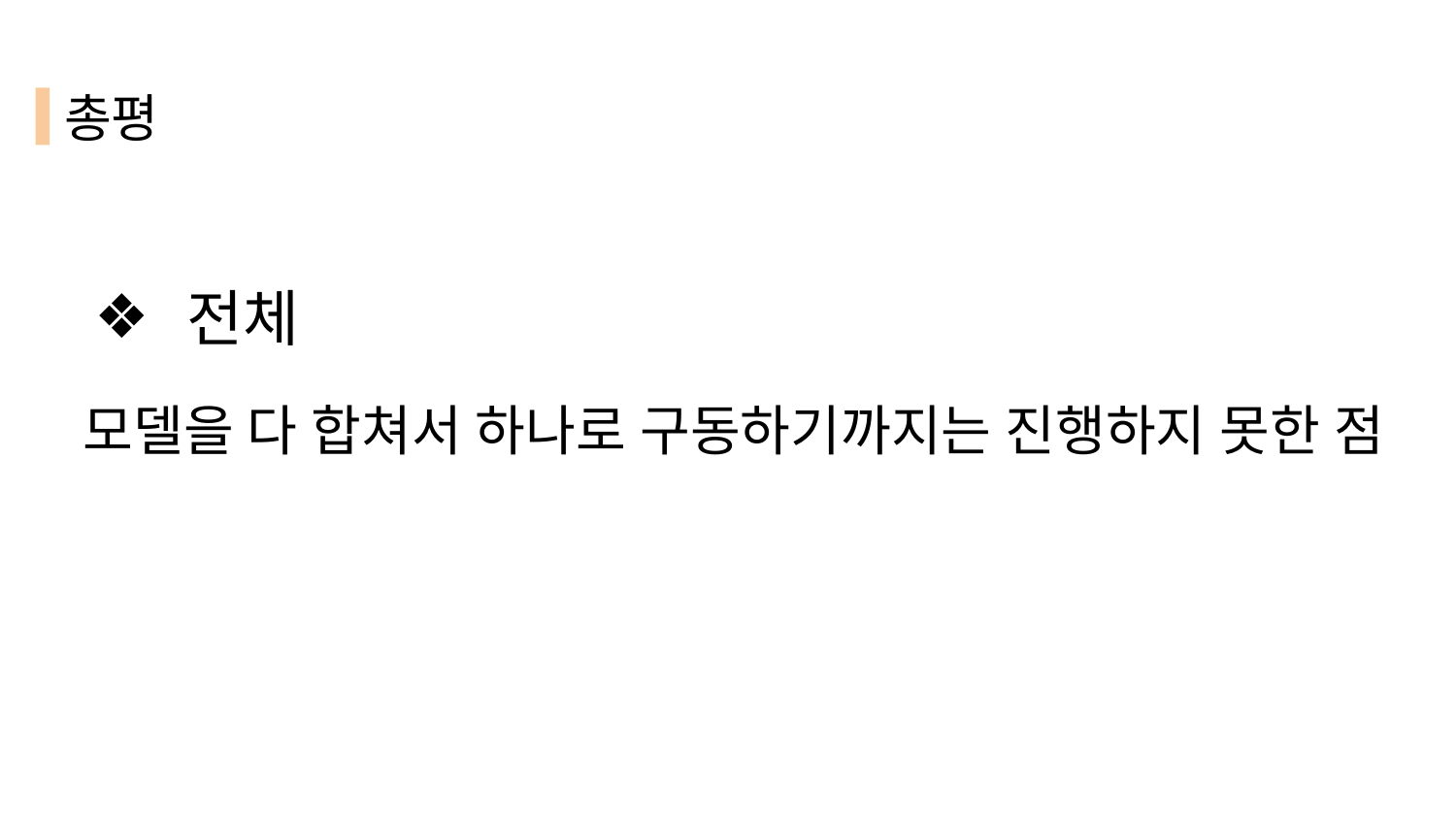

# 총평

전체
 모델을 다 합쳐서 하나로 구동하기까지는 진행하지 못한 점